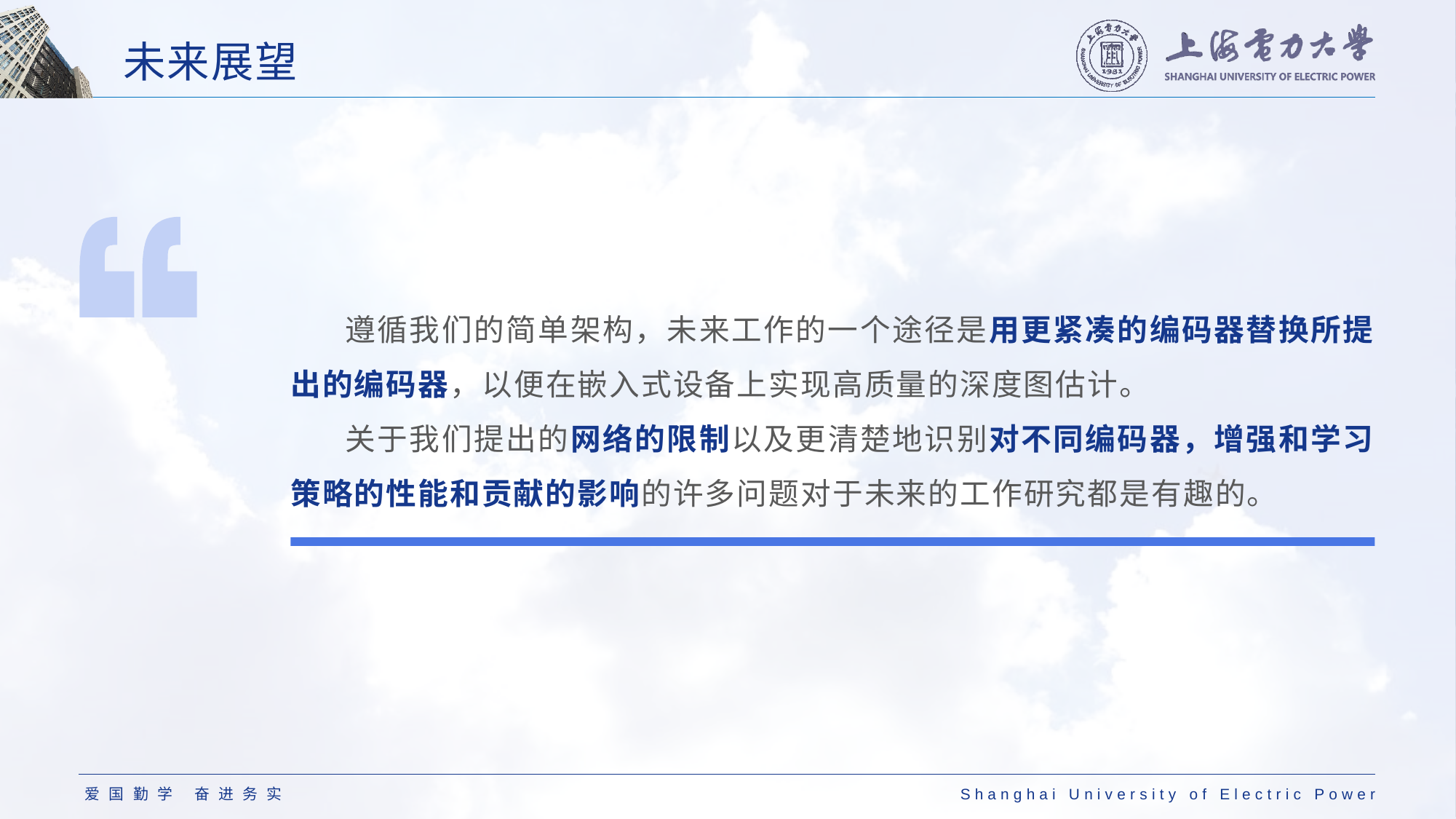

# 未来展望

遵循我们的简单架构，未来工作的一个途径是用更紧凑的编码器替换所提出的编码器，以便在嵌入式设备上实现高质量的深度图估计。
关于我们提出的网络的限制以及更清楚地识别对不同编码器，增强和学习策略的性能和贡献的影响的许多问题对于未来的工作研究都是有趣的。